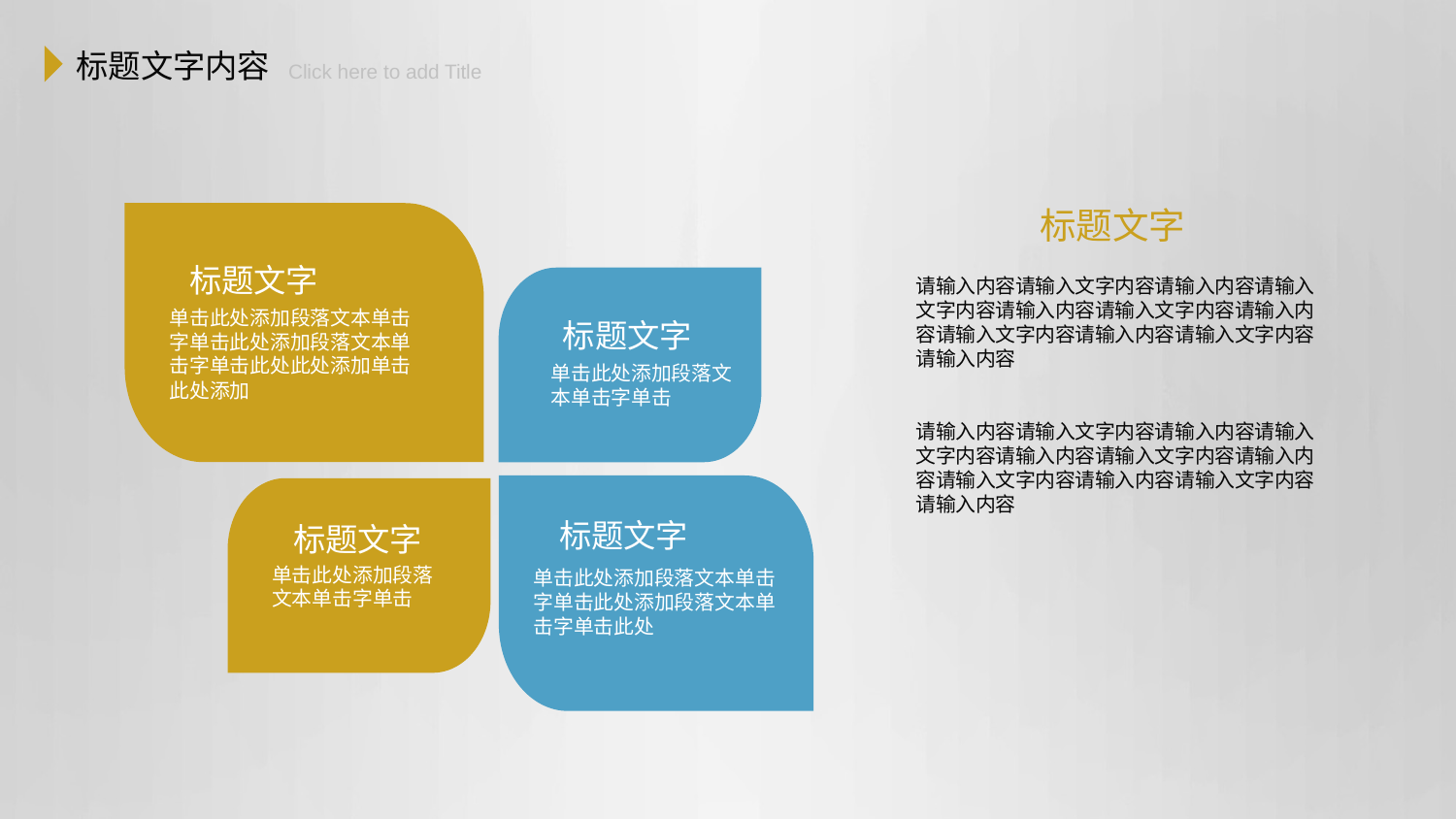

标题文字内容
  Click here to add Title

标题文字
请输入内容请输入文字内容请输入内容请输入文字内容请输入内容请输入文字内容请输入内容请输入文字内容请输入内容请输入文字内容请输入内容

标题文字
单击此处添加段落文本单击字单击此处添加段落文本单击字单击此处此处添加单击此处添加

标题文字
单击此处添加段落文本单击字单击
请输入内容请输入文字内容请输入内容请输入文字内容请输入内容请输入文字内容请输入内容请输入文字内容请输入内容请输入文字内容请输入内容

标题文字
单击此处添加段落文本单击字单击此处添加段落文本单击字单击此处

标题文字
单击此处添加段落文本单击字单击